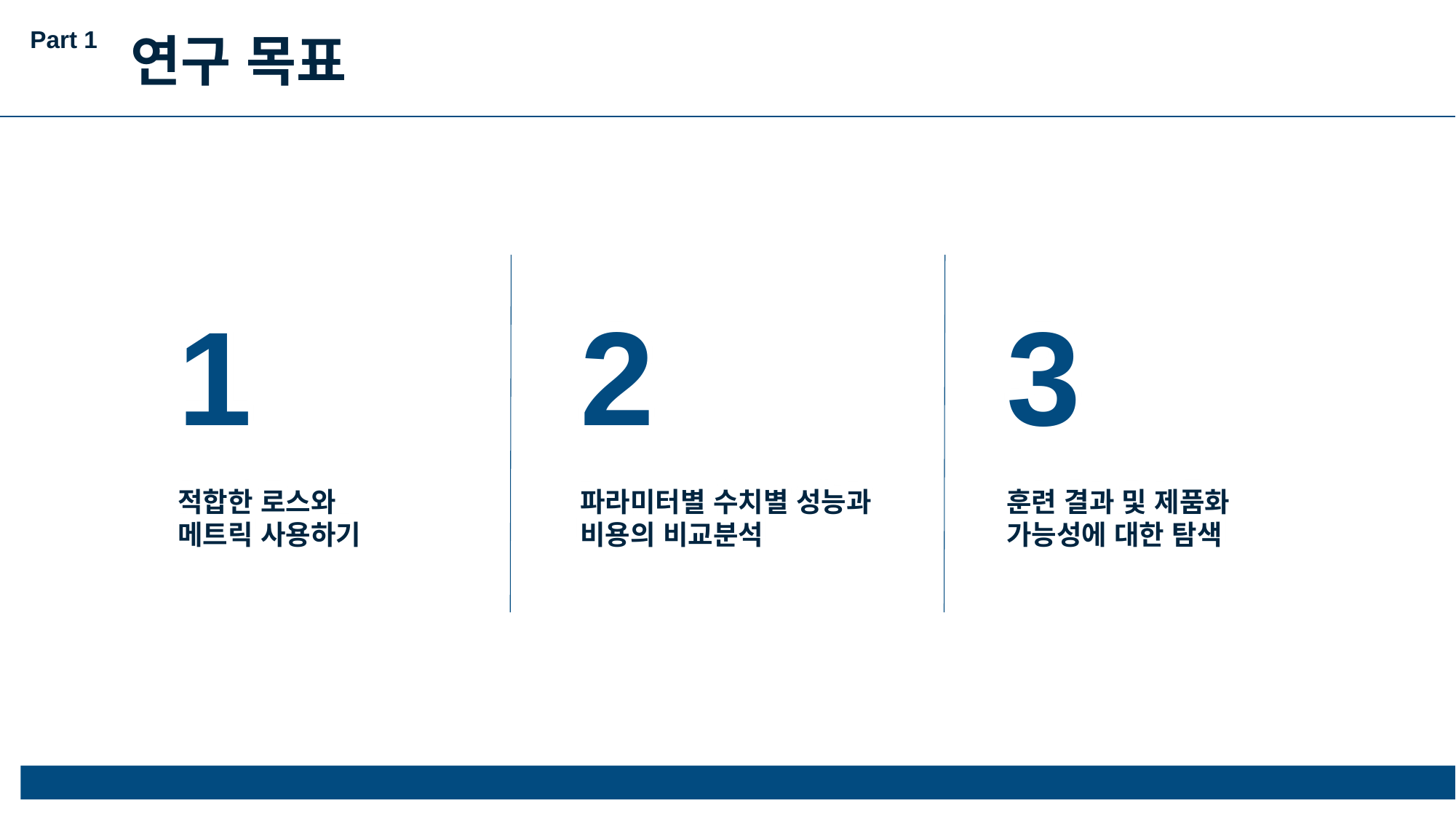

Part 1
연구 목표
1

적합한 로스와
메트릭 사용하기
2

파라미터별 수치별 성능과
비용의 비교분석
3

훈련 결과 및 제품화
가능성에 대한 탐색